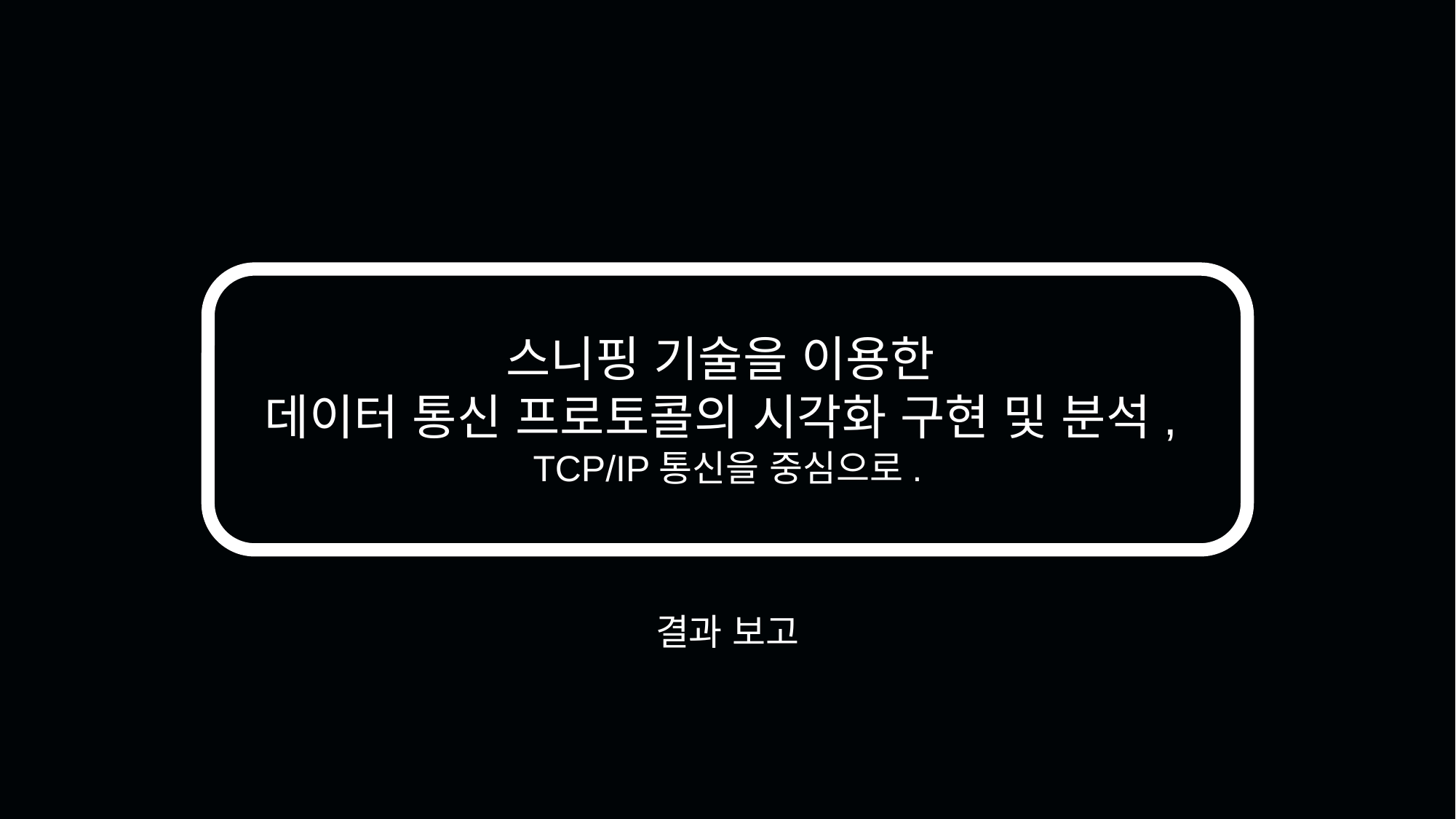

스니핑 기술을 이용한
데이터 통신 프로토콜의 시각화 구현 및 분석,
TCP/IP통신을 중심으로.
결과 보고